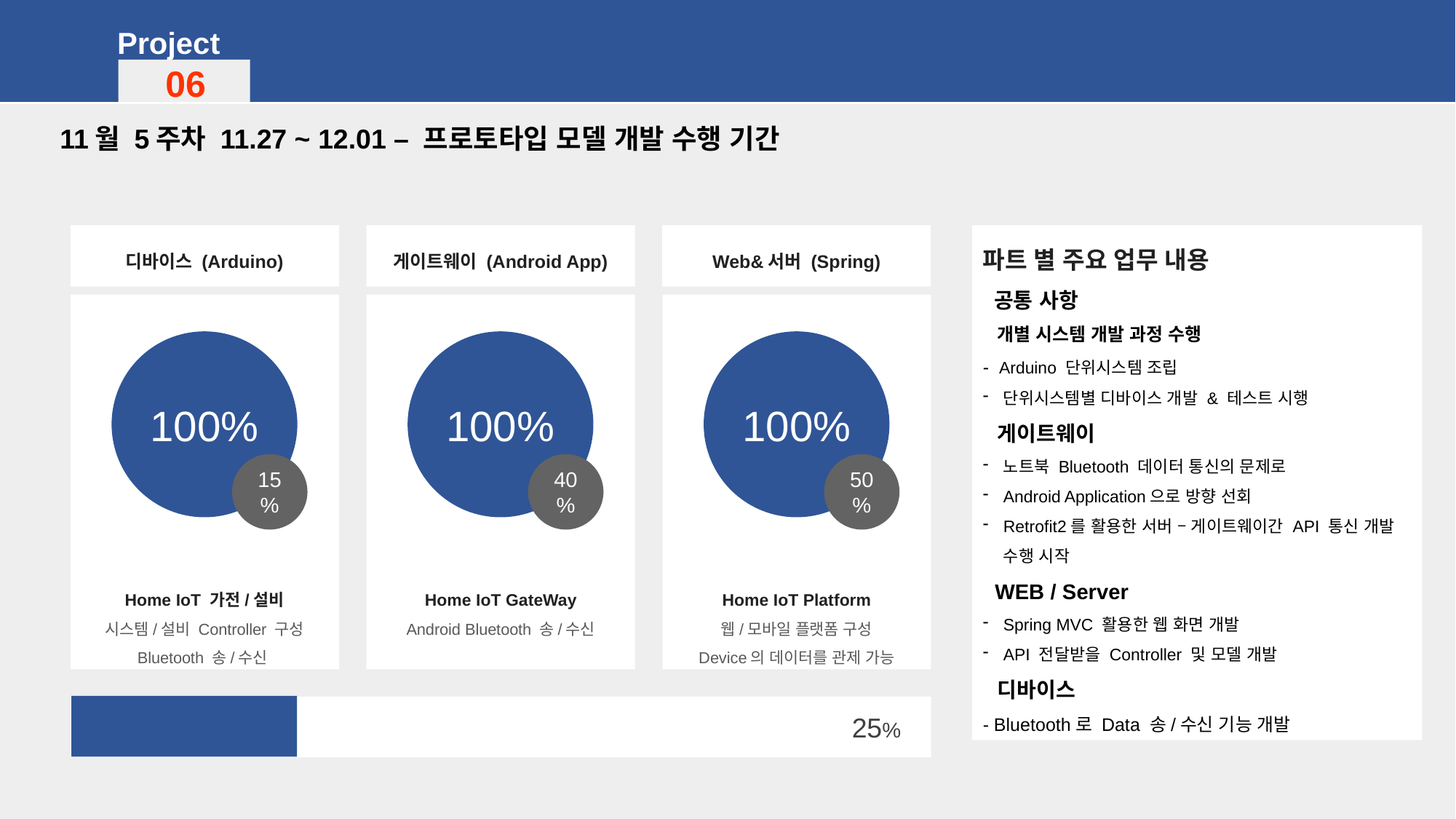

Project
06

11월 5주차 11.27 ~ 12.01 – 프로토타입 모델 개발 수행 기간

Web&서버 (Spring)
파트 별 주요 업무 내용
 공통 사항
  개별 시스템 개발 과정 수행
-  Arduino 단위시스템 조립
단위시스템별 디바이스 개발 & 테스트 시행
  게이트웨이
노트북 Bluetooth 데이터 통신의 문제로
Android Application으로 방향 선회
Retrofit2를 활용한 서버 – 게이트웨이간 API 통신 개발 수행 시작
  WEB / Server
Spring MVC 활용한 웹 화면 개발
API 전달받을 Controller 및 모델 개발
  디바이스
- Bluetooth로 Data 송/수신 기능 개발

게이트웨이 (Android App)
디바이스 (Arduino)

100%
100%
100%
15%
40%
50
%
Home IoT 가전/설비
시스템/설비 Controller 구성
Bluetooth 송/수신
Home IoT GateWay
Android Bluetooth 송/수신
Home IoT Platform
웹/모바일 플랫폼 구성
Device의 데이터를 관제 가능

25%